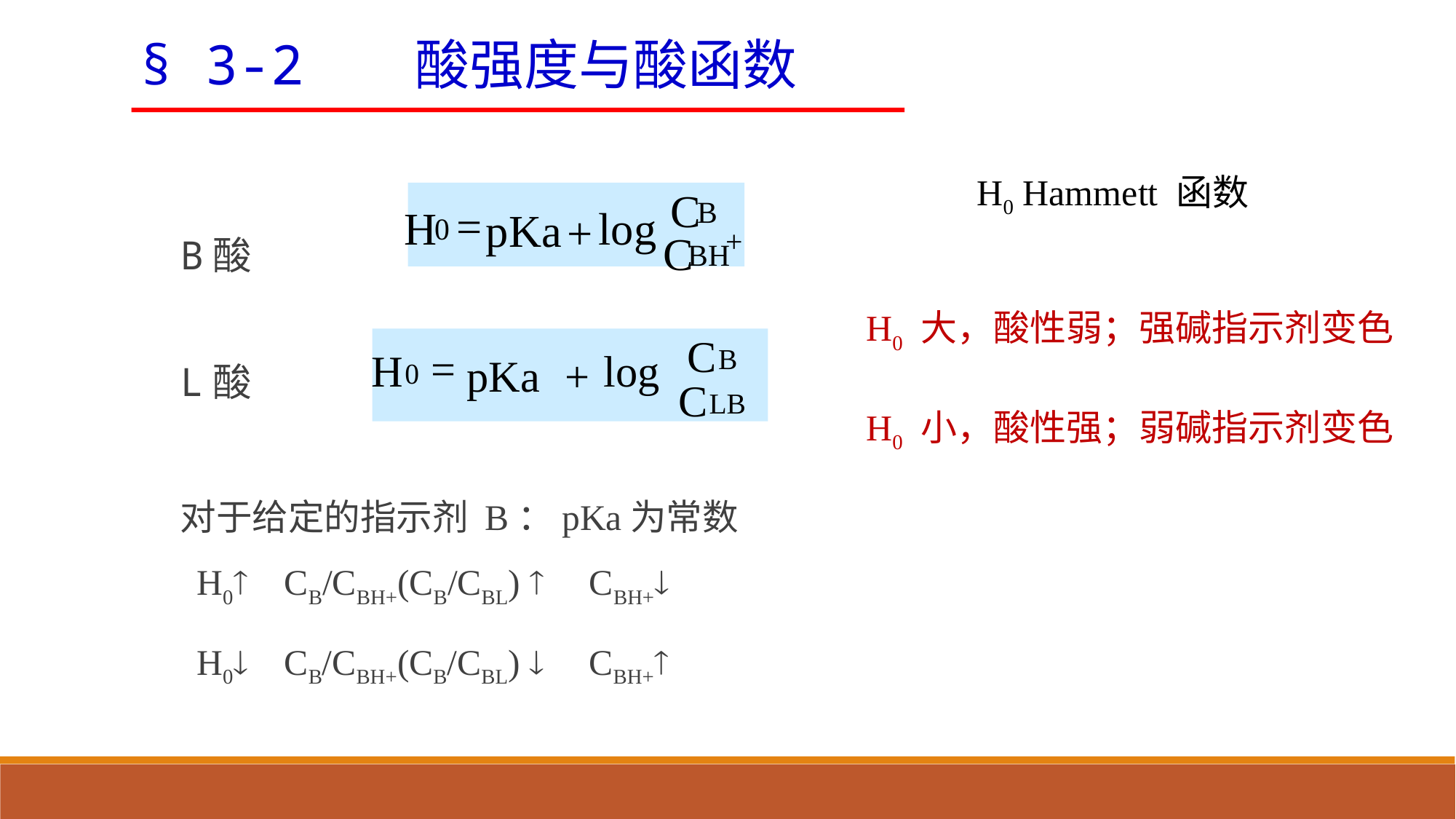

§ 3-2   酸强度与酸函数

H0 Hammett 函数

B酸

L酸

对于给定的指示剂 B：pKa为常数
   H0↑    CB/CBH+(CB/CBL) ↑     CBH+↓
   H0↓    CB/CBH+(CB/CBL) ↓     CBH+↑

C

B
=
H
log
pKa
+
0
+
C
BH
H0 大，酸性弱；强碱指示剂变色
H0 小，酸性强；弱碱指示剂变色

C

B
=
H
log
pKa
+
0
C
LB